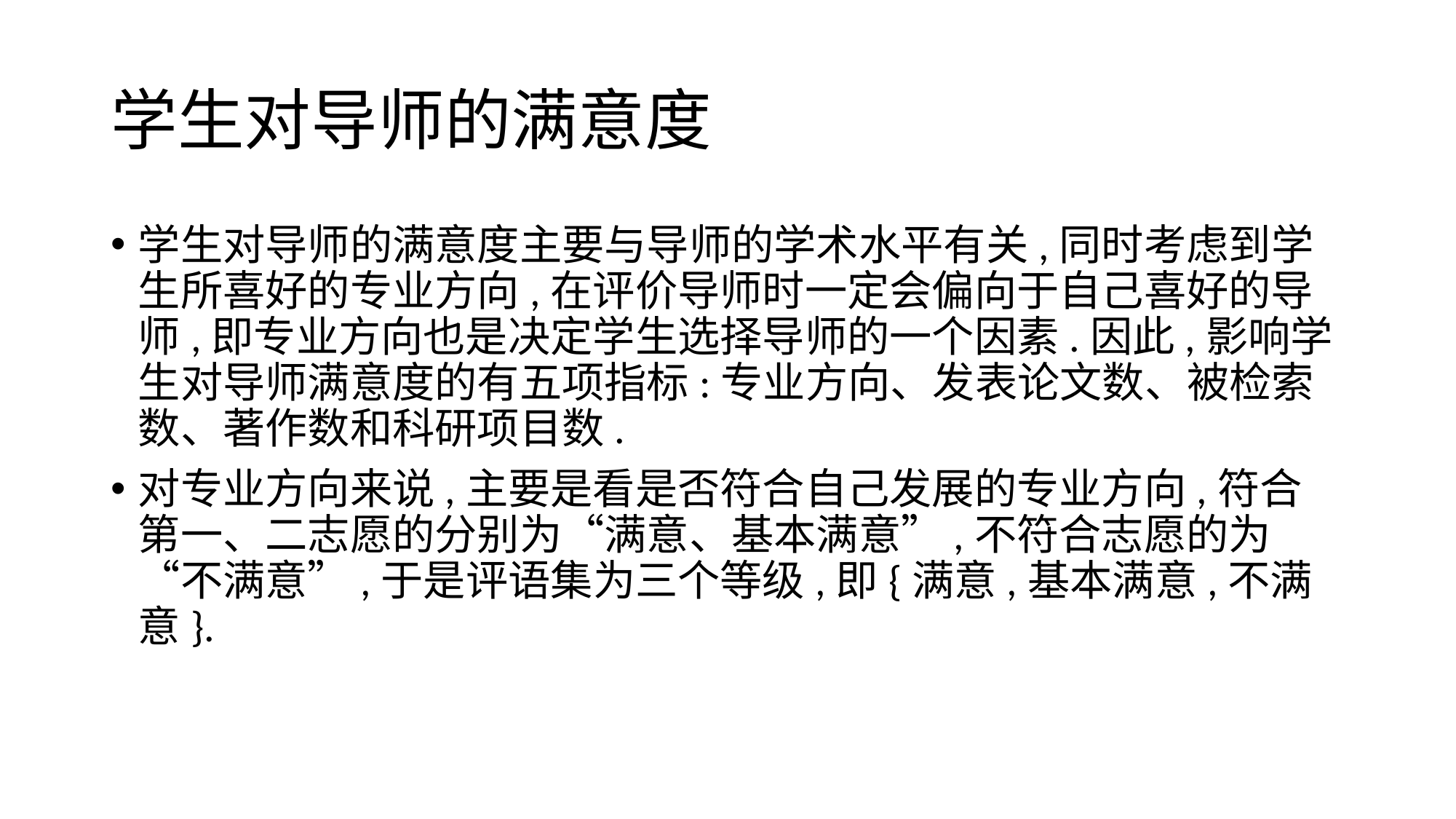

# 学生对导师的满意度
学生对导师的满意度主要与导师的学术水平有关,同时考虑到学生所喜好的专业方向,在评价导师时一定会偏向于自己喜好的导师,即专业方向也是决定学生选择导师的一个因素.因此,影响学生对导师满意度的有五项指标:专业方向、发表论文数、被检索数、著作数和科研项目数.
对专业方向来说,主要是看是否符合自己发展的专业方向,符合第一、二志愿的分别为“满意、基本满意”,不符合志愿的为“不满意”,于是评语集为三个等级,即{满意,基本满意,不满意}.